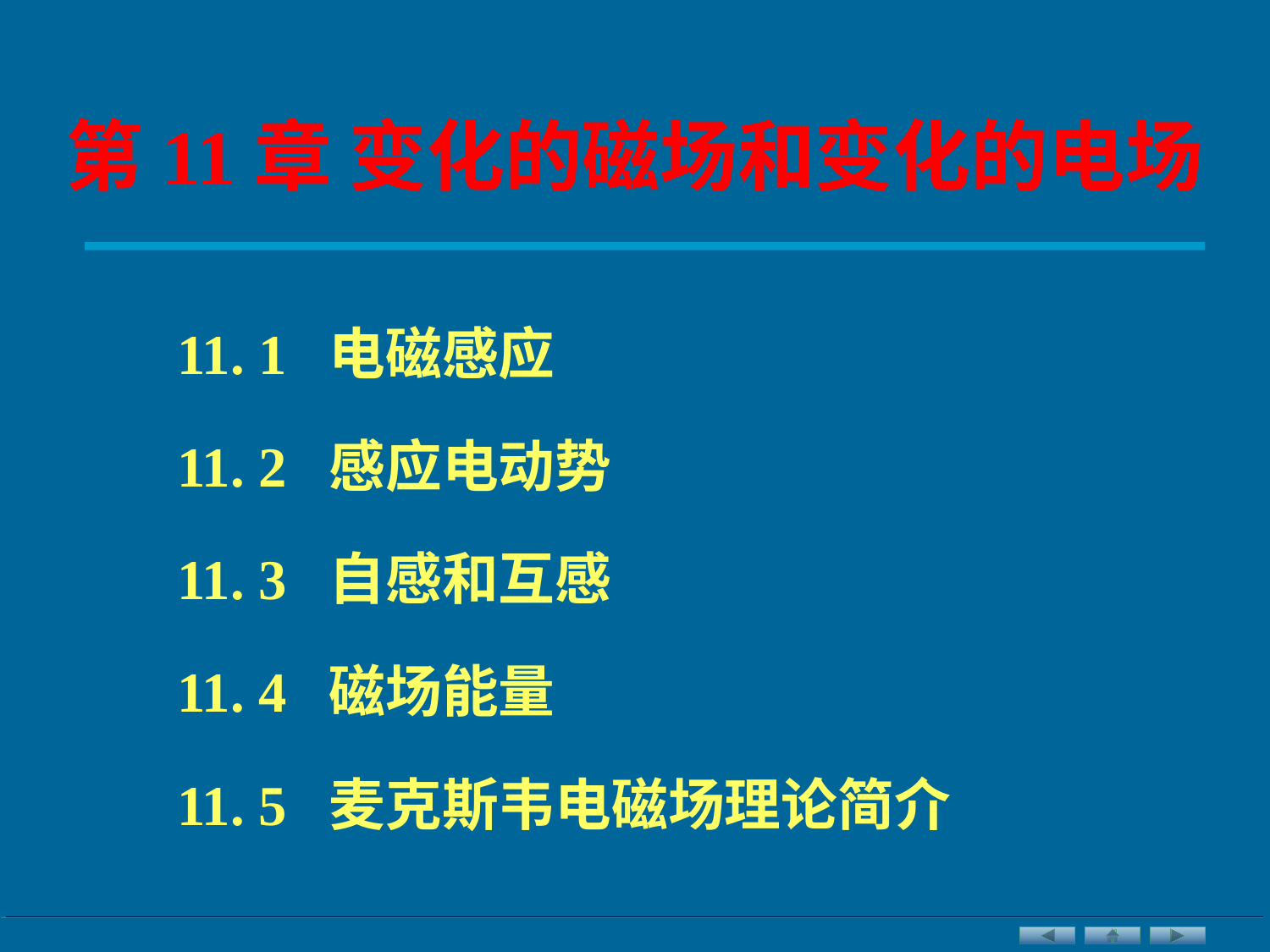

第11章 变化的磁场和变化的电场

11. 1  电磁感应
11. 2  感应电动势
11. 3  自感和互感
11. 4  磁场能量
11. 5  麦克斯韦电磁场理论简介